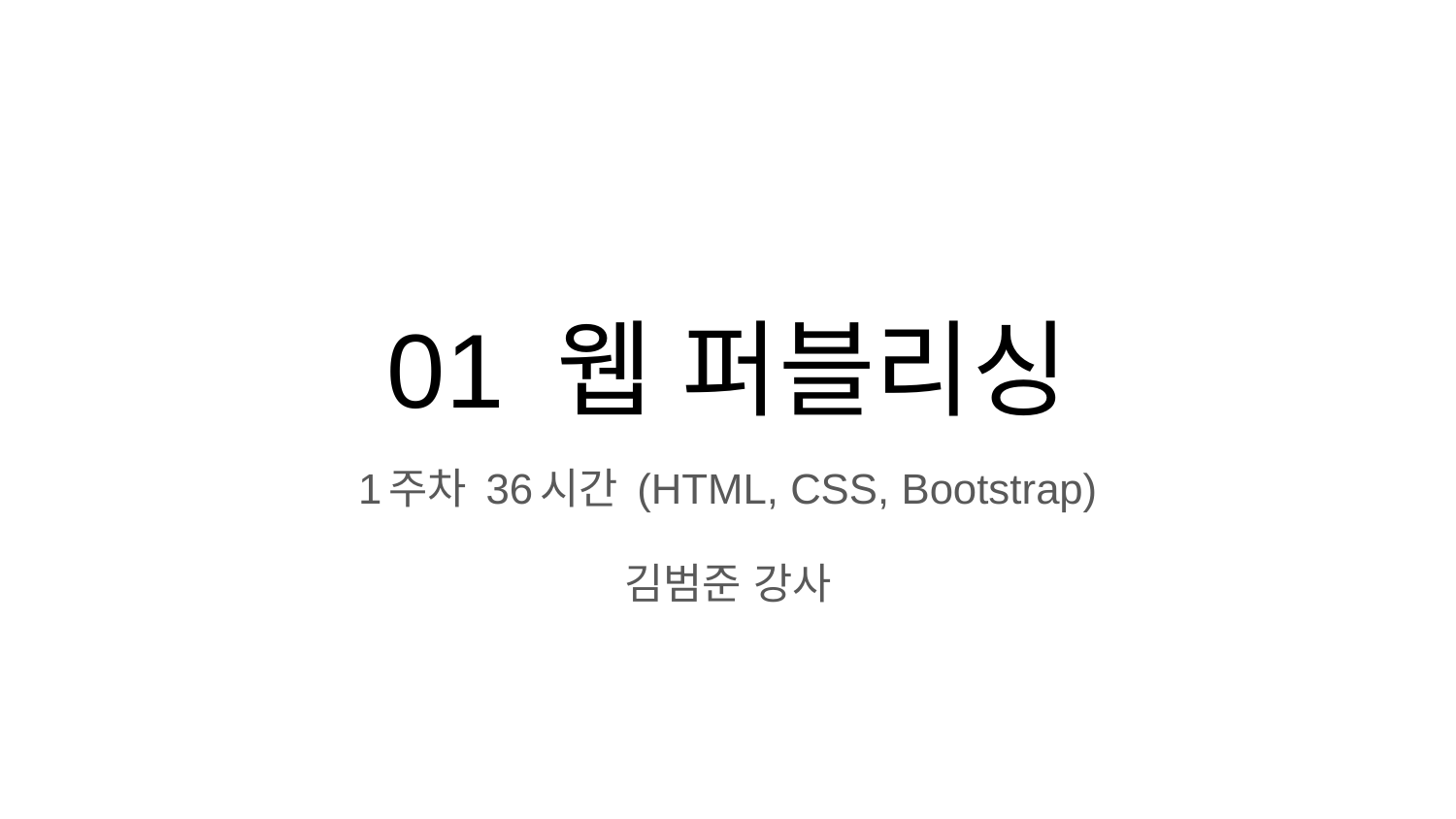

# 01 웹 퍼블리싱
1주차 36시간 (HTML, CSS, Bootstrap)

김범준 강사